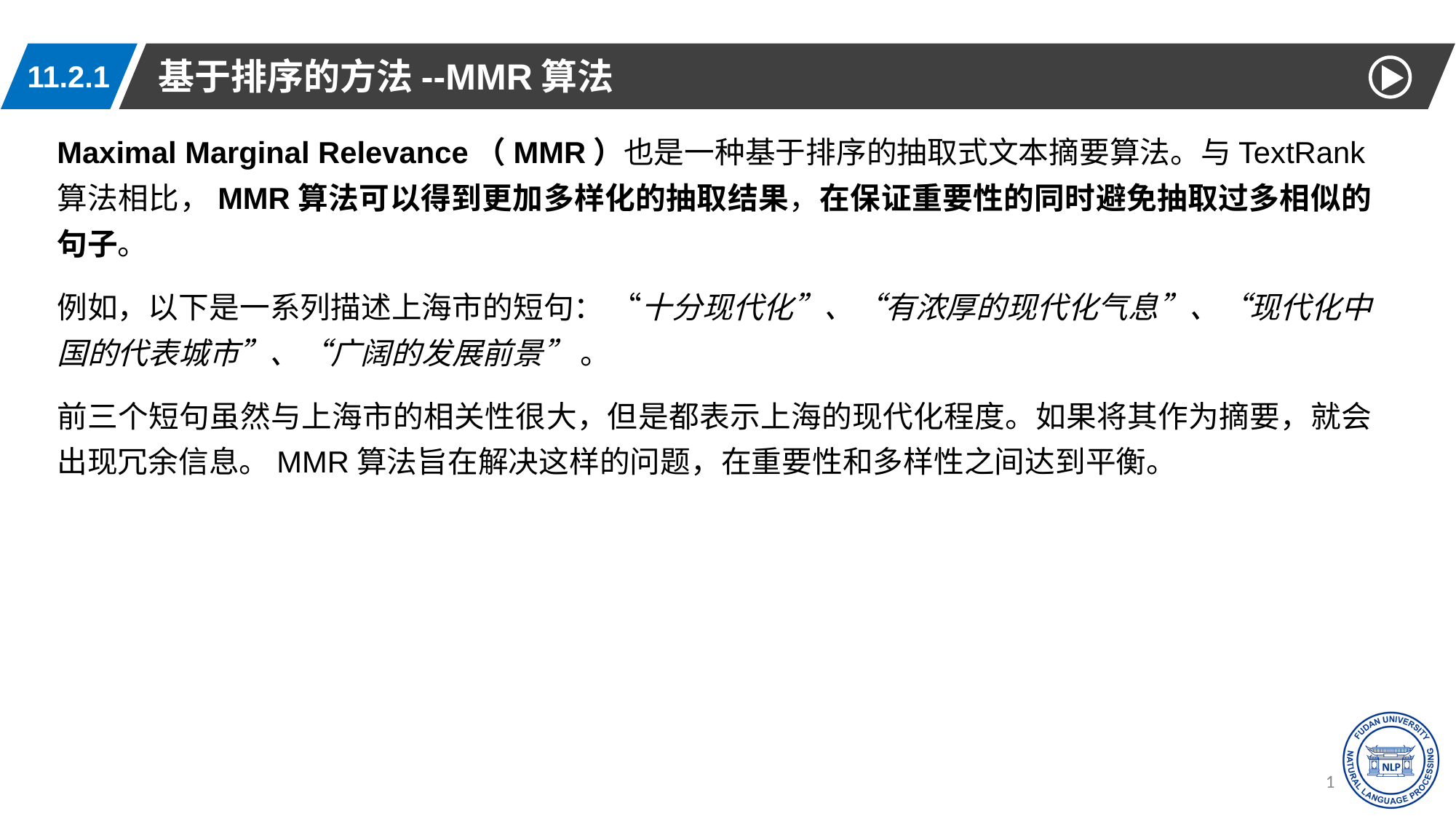

基于排序的方法--MMR算法
11.2.1

Maximal Marginal Relevance（MMR）也是一种基于排序的抽取式文本摘要算法。与TextRank算法相比，MMR算法可以得到更加多样化的抽取结果，在保证重要性的同时避免抽取过多相似的句子。
例如，以下是一系列描述上海市的短句： “十分现代化”、“有浓厚的现代化气息”、“现代化中国的代表城市”、“广阔的发展前景” 。
前三个短句虽然与上海市的相关性很大，但是都表示上海的现代化程度。如果将其作为摘要，就会出现冗余信息。MMR算法旨在解决这样的问题，在重要性和多样性之间达到平衡。
18